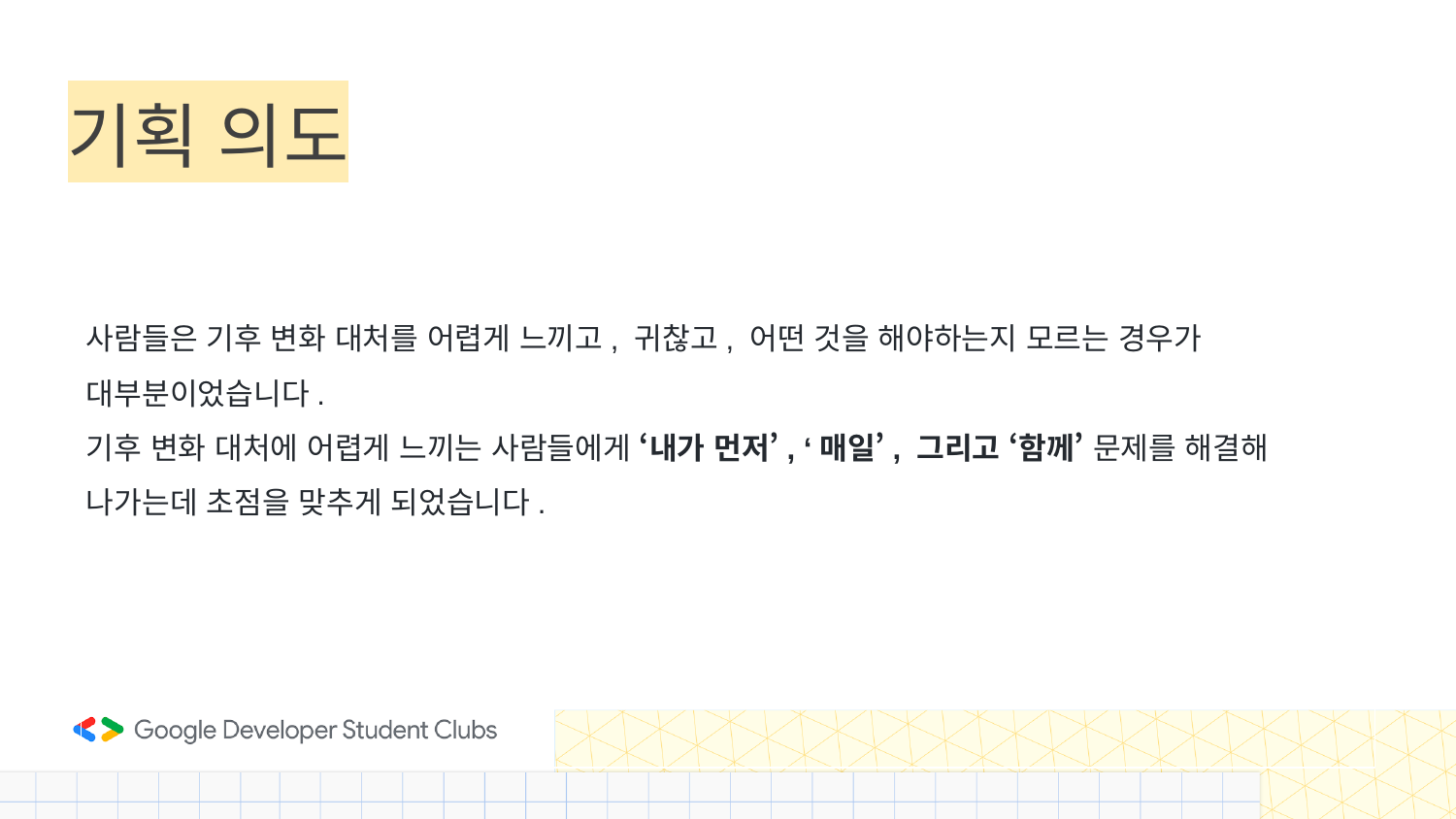

# 기획 의도
사람들은 기후 변화 대처를 어렵게 느끼고, 귀찮고, 어떤 것을 해야하는지 모르는 경우가 대부분이었습니다.
기후 변화 대처에 어렵게 느끼는 사람들에게 ‘내가 먼저’, ‘매일’, 그리고 ‘함께’ 문제를 해결해 나가는데 초점을 맞추게 되었습니다.